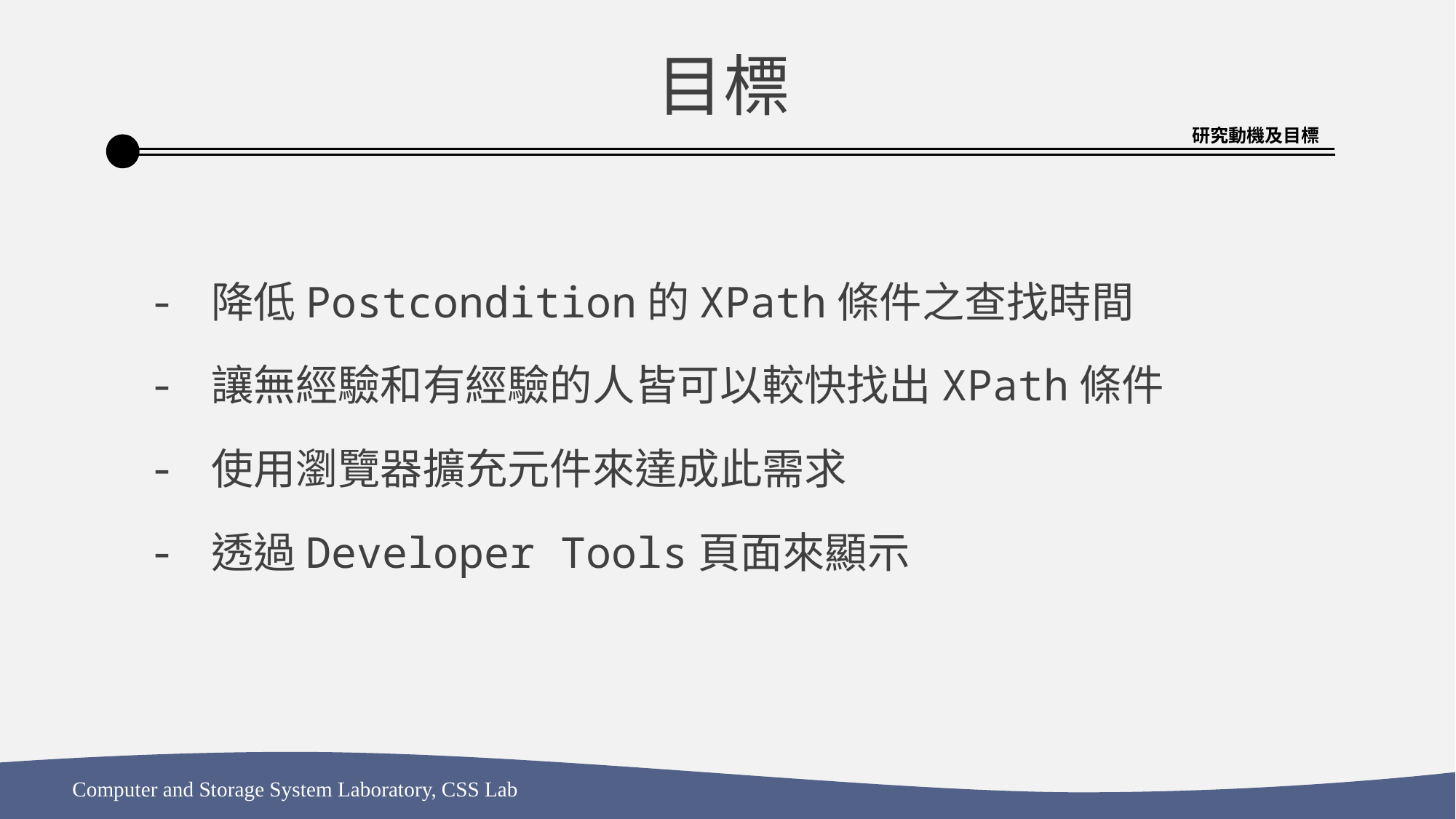

目標
研究動機及目標

降低Postcondition的XPath條件之查找時間
讓無經驗和有經驗的人皆可以較快找出XPath條件
使用瀏覽器擴充元件來達成此需求
透過Developer Tools頁面來顯示

Computer and Storage System Laboratory, CSS Lab
15